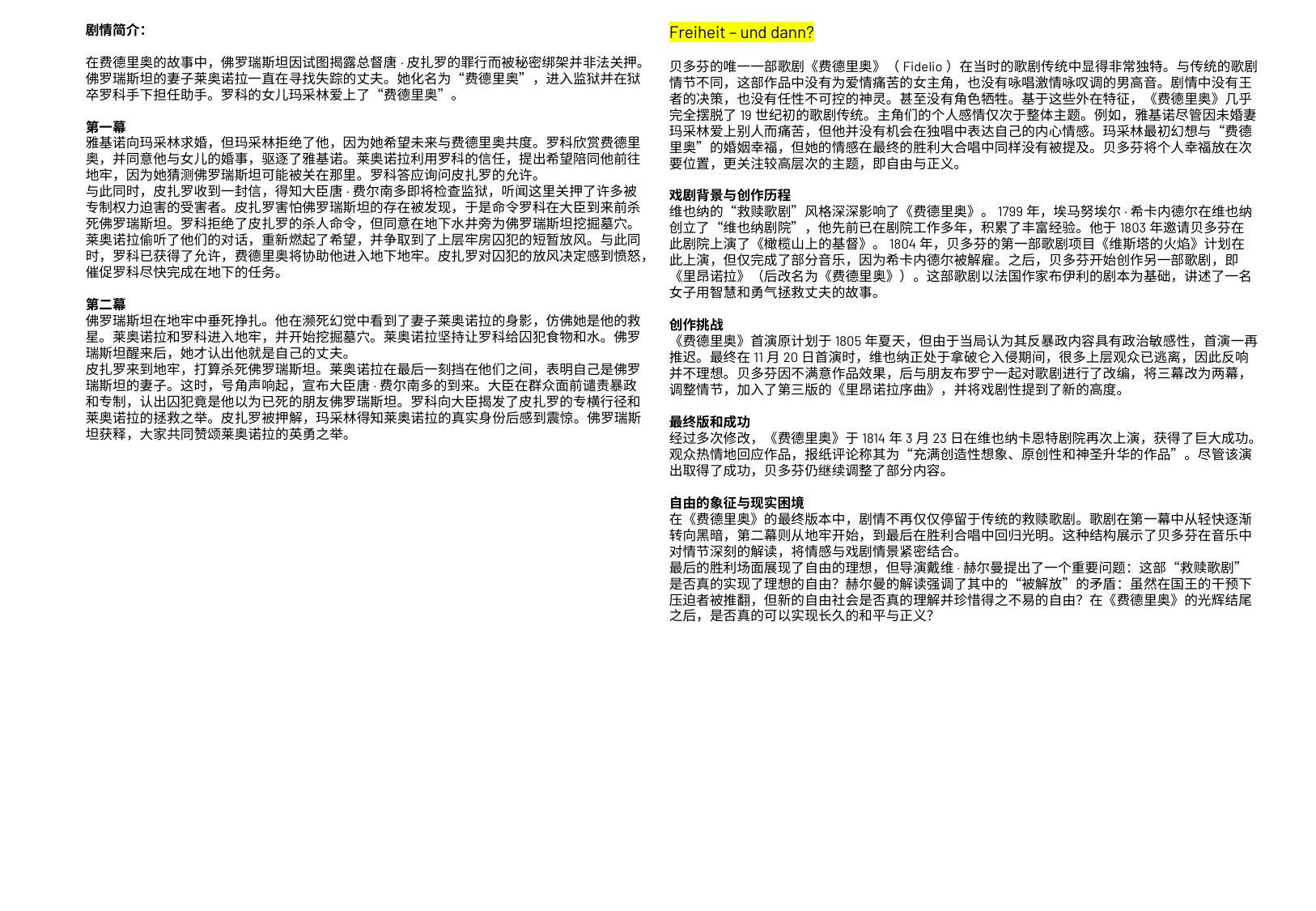

剧情简介：

在费德里奥的故事中，佛罗瑞斯坦因试图揭露总督唐·皮扎罗的罪行而被秘密绑架并非法关押。佛罗瑞斯坦的妻子莱奥诺拉一直在寻找失踪的丈夫。她化名为“费德里奥”，进入监狱并在狱卒罗科手下担任助手。罗科的女儿玛采林爱上了“费德里奥”。

第一幕
雅基诺向玛采林求婚，但玛采林拒绝了他，因为她希望未来与费德里奥共度。罗科欣赏费德里奥，并同意他与女儿的婚事，驱逐了雅基诺。莱奥诺拉利用罗科的信任，提出希望陪同他前往地牢，因为她猜测佛罗瑞斯坦可能被关在那里。罗科答应询问皮扎罗的允许。
与此同时，皮扎罗收到一封信，得知大臣唐·费尔南多即将检查监狱，听闻这里关押了许多被专制权力迫害的受害者。皮扎罗害怕佛罗瑞斯坦的存在被发现，于是命令罗科在大臣到来前杀死佛罗瑞斯坦。罗科拒绝了皮扎罗的杀人命令，但同意在地下水井旁为佛罗瑞斯坦挖掘墓穴。莱奥诺拉偷听了他们的对话，重新燃起了希望，并争取到了上层牢房囚犯的短暂放风。与此同时，罗科已获得了允许，费德里奥将协助他进入地下地牢。皮扎罗对囚犯的放风决定感到愤怒，催促罗科尽快完成在地下的任务。

第二幕
佛罗瑞斯坦在地牢中垂死挣扎。他在濒死幻觉中看到了妻子莱奥诺拉的身影，仿佛她是他的救星。莱奥诺拉和罗科进入地牢，并开始挖掘墓穴。莱奥诺拉坚持让罗科给囚犯食物和水。佛罗瑞斯坦醒来后，她才认出他就是自己的丈夫。
皮扎罗来到地牢，打算杀死佛罗瑞斯坦。莱奥诺拉在最后一刻挡在他们之间，表明自己是佛罗瑞斯坦的妻子。这时，号角声响起，宣布大臣唐·费尔南多的到来。大臣在群众面前谴责暴政和专制，认出囚犯竟是他以为已死的朋友佛罗瑞斯坦。罗科向大臣揭发了皮扎罗的专横行径和莱奥诺拉的拯救之举。皮扎罗被押解，玛采林得知莱奥诺拉的真实身份后感到震惊。佛罗瑞斯坦获释，大家共同赞颂莱奥诺拉的英勇之举。

Freiheit – und dann?

贝多芬的唯一一部歌剧《费德里奥》（Fidelio）在当时的歌剧传统中显得非常独特。与传统的歌剧情节不同，这部作品中没有为爱情痛苦的女主角，也没有咏唱激情咏叹调的男高音。剧情中没有王者的决策，也没有任性不可控的神灵。甚至没有角色牺牲。基于这些外在特征，《费德里奥》几乎完全摆脱了19世纪初的歌剧传统。主角们的个人感情仅次于整体主题。例如，雅基诺尽管因未婚妻玛采林爱上别人而痛苦，但他并没有机会在独唱中表达自己的内心情感。玛采林最初幻想与“费德里奥”的婚姻幸福，但她的情感在最终的胜利大合唱中同样没有被提及。贝多芬将个人幸福放在次要位置，更关注较高层次的主题，即自由与正义。

戏剧背景与创作历程
维也纳的“救赎歌剧”风格深深影响了《费德里奥》。1799年，埃马努埃尔·希卡内德尔在维也纳创立了“维也纳剧院”，他先前已在剧院工作多年，积累了丰富经验。他于1803年邀请贝多芬在此剧院上演了《橄榄山上的基督》。1804年，贝多芬的第一部歌剧项目《维斯塔的火焰》计划在此上演，但仅完成了部分音乐，因为希卡内德尔被解雇。之后，贝多芬开始创作另一部歌剧，即《里昂诺拉》（后改名为《费德里奥》）。这部歌剧以法国作家布伊利的剧本为基础，讲述了一名女子用智慧和勇气拯救丈夫的故事。

创作挑战
《费德里奥》首演原计划于1805年夏天，但由于当局认为其反暴政内容具有政治敏感性，首演一再推迟。最终在11月20日首演时，维也纳正处于拿破仑入侵期间，很多上层观众已逃离，因此反响并不理想。贝多芬因不满意作品效果，后与朋友布罗宁一起对歌剧进行了改编，将三幕改为两幕，调整情节，加入了第三版的《里昂诺拉序曲》，并将戏剧性提到了新的高度。

最终版和成功
经过多次修改，《费德里奥》于1814年3月23日在维也纳卡恩特剧院再次上演，获得了巨大成功。观众热情地回应作品，报纸评论称其为“充满创造性想象、原创性和神圣升华的作品”。尽管该演出取得了成功，贝多芬仍继续调整了部分内容。

自由的象征与现实困境
在《费德里奥》的最终版本中，剧情不再仅仅停留于传统的救赎歌剧。歌剧在第一幕中从轻快逐渐转向黑暗，第二幕则从地牢开始，到最后在胜利合唱中回归光明。这种结构展示了贝多芬在音乐中对情节深刻的解读，将情感与戏剧情景紧密结合。
最后的胜利场面展现了自由的理想，但导演戴维·赫尔曼提出了一个重要问题：这部“救赎歌剧”是否真的实现了理想的自由？赫尔曼的解读强调了其中的“被解放”的矛盾：虽然在国王的干预下压迫者被推翻，但新的自由社会是否真的理解并珍惜得之不易的自由？在《费德里奥》的光辉结尾之后，是否真的可以实现长久的和平与正义？